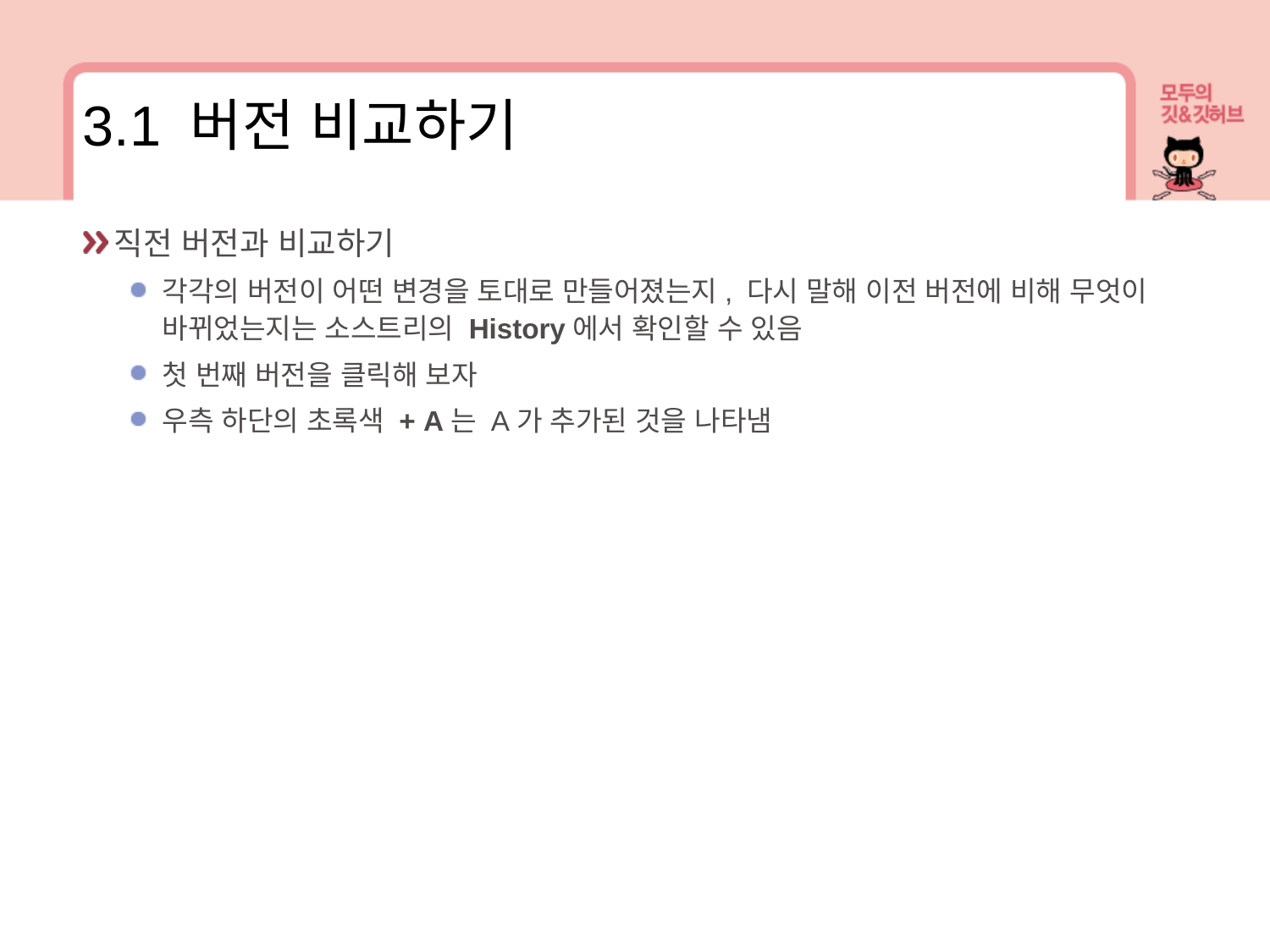

3.1 버전 비교하기
직전 버전과 비교하기
각각의 버전이 어떤 변경을 토대로 만들어졌는지, 다시 말해 이전 버전에 비해 무엇이 바뀌었는지는 소스트리의 History에서 확인할 수 있음
첫 번째 버전을 클릭해 보자
우측 하단의 초록색 + A는 A가 추가된 것을 나타냄